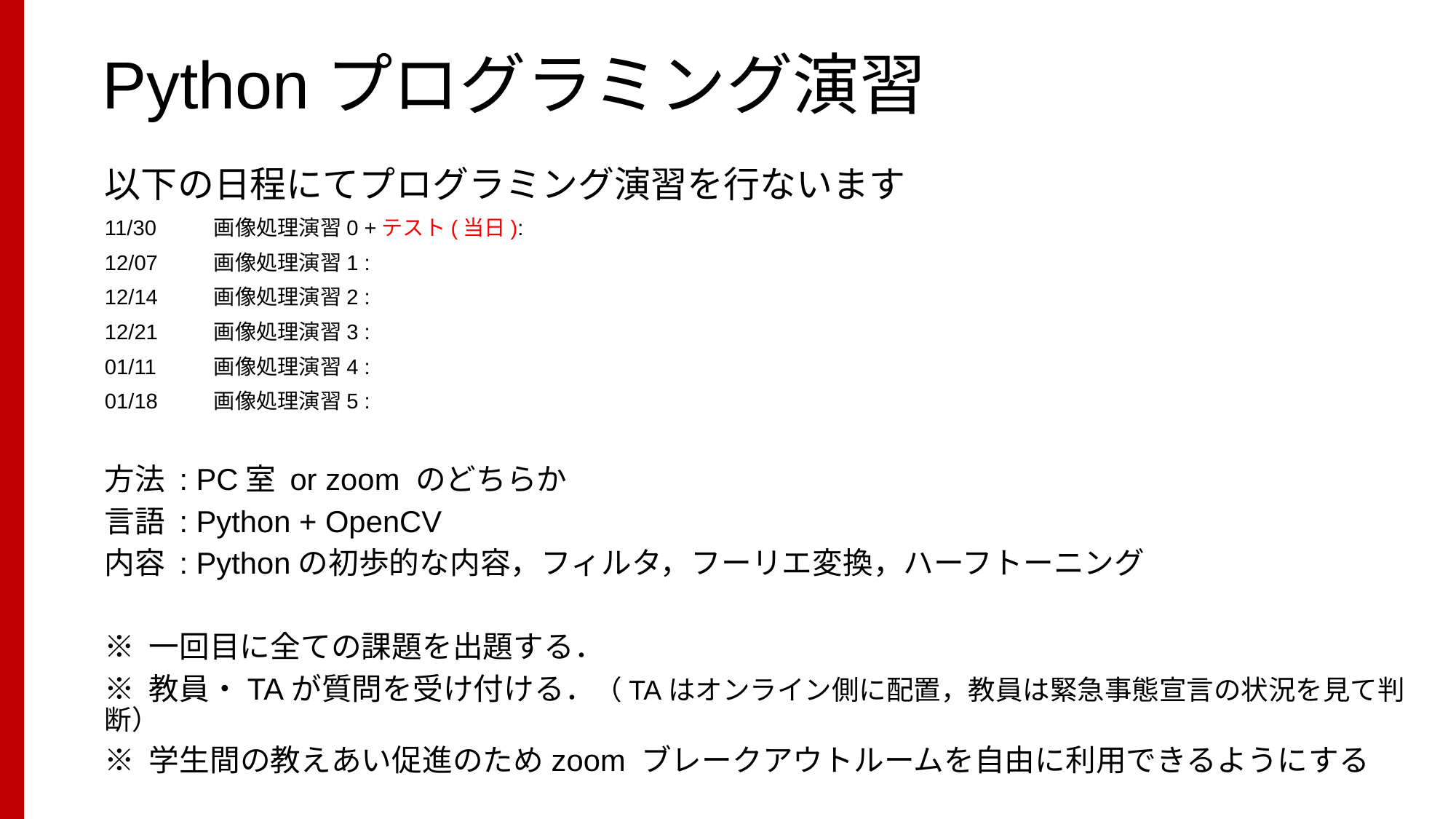

# Pythonプログラミング演習
以下の日程にてプログラミング演習を行ないます
11/30	画像処理演習0 +テスト(当日):
12/07	画像処理演習1 :
12/14	画像処理演習2 :
12/21	画像処理演習3 :
01/11	画像処理演習4 :
01/18	画像処理演習5 :

方法 : PC室 or zoom のどちらか
言語 : Python + OpenCV
内容 : Pythonの初歩的な内容，フィルタ，フーリエ変換，ハーフトーニング

※ 一回目に全ての課題を出題する．
※ 教員・TAが質問を受け付ける．（TAはオンライン側に配置，教員は緊急事態宣言の状況を見て判断）
※ 学生間の教えあい促進のためzoom ブレークアウトルームを自由に利用できるようにする